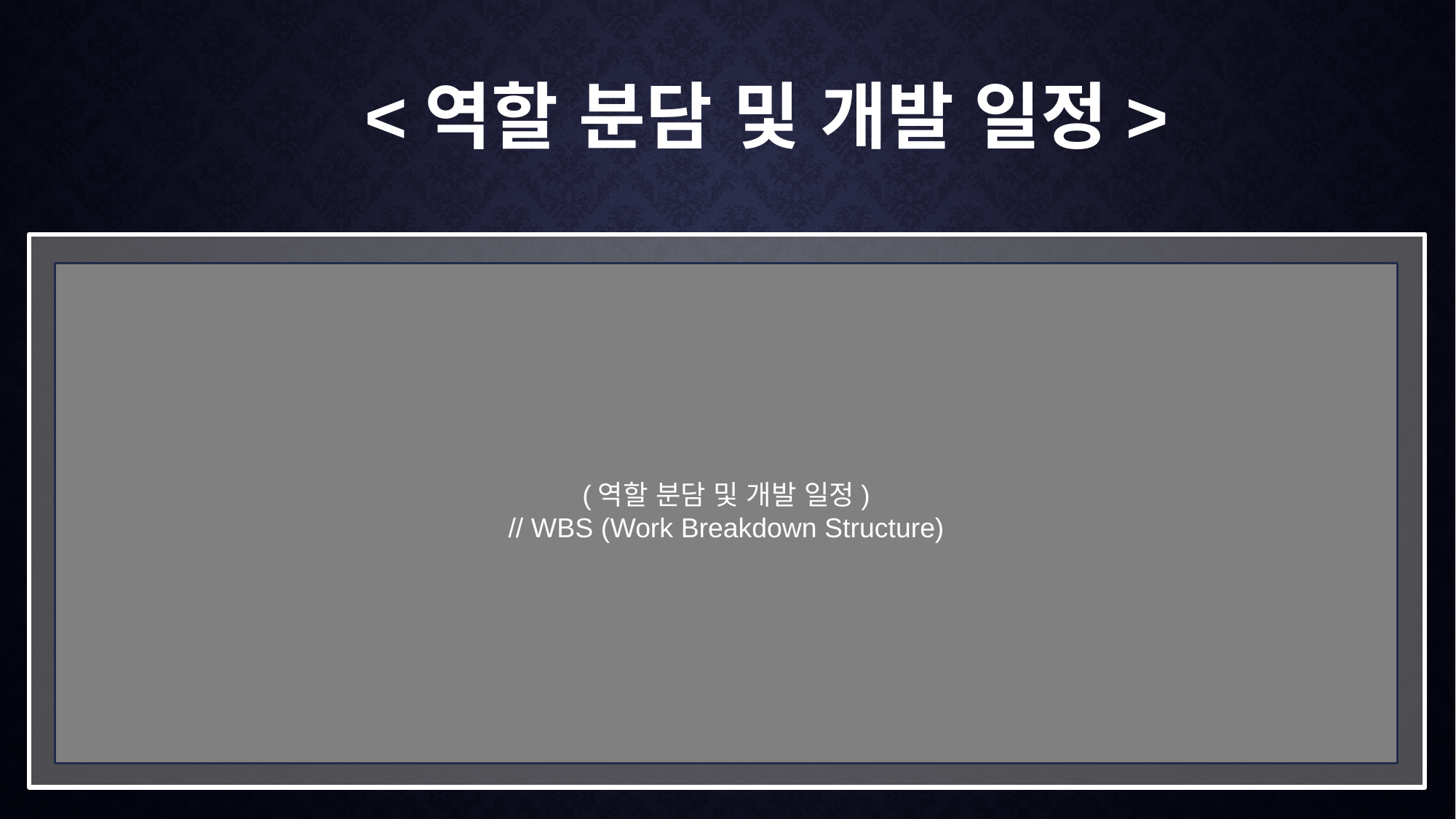

<역할 분담 및 개발 일정>

(역할 분담 및 개발 일정)
// WBS (Work Breakdown Structure)